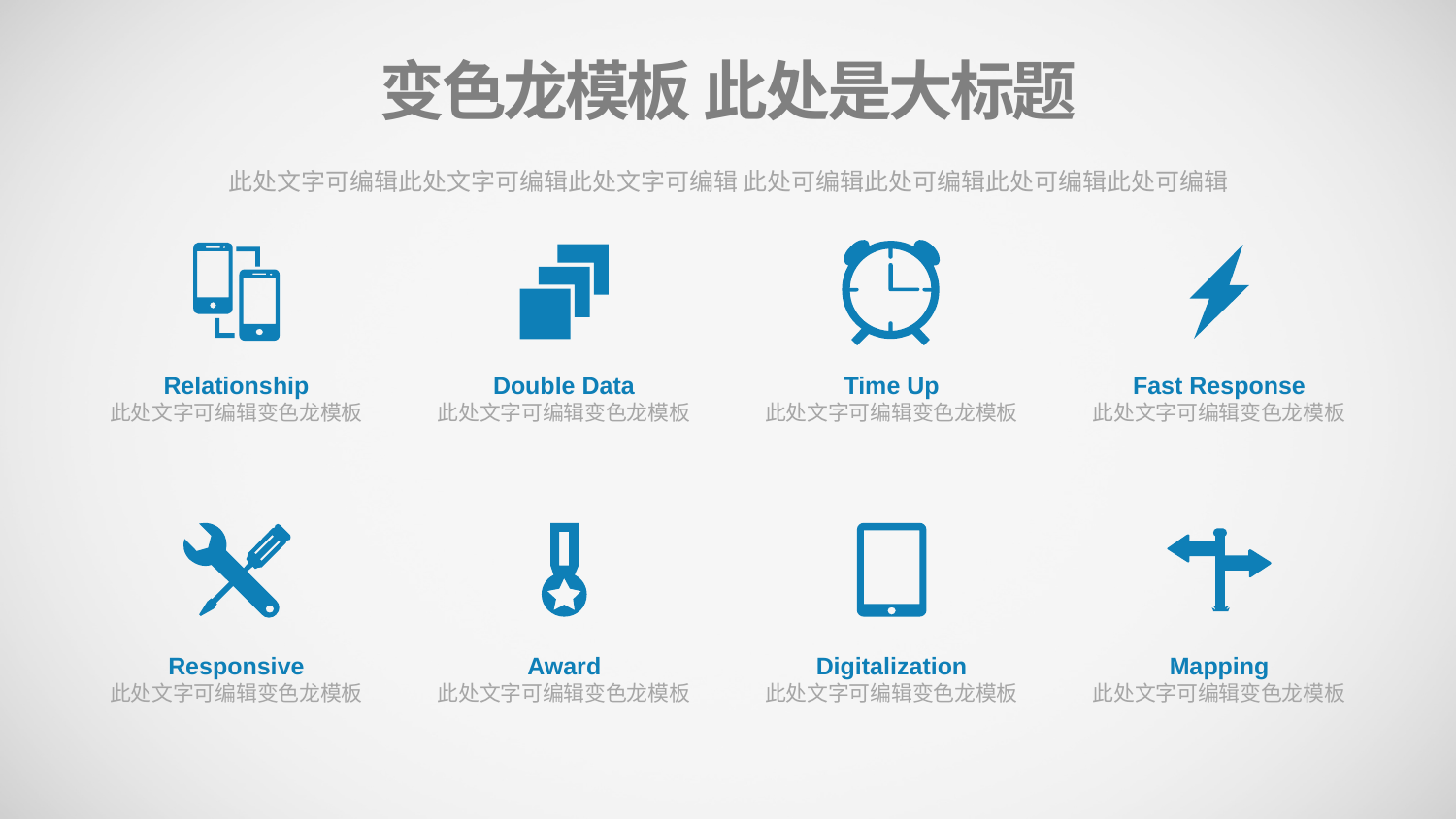

变色龙模板 此处是大标题
此处文字可编辑此处文字可编辑此处文字可编辑 此处可编辑此处可编辑此处可编辑此处可编辑

Relationship
此处文字可编辑变色龙模板
Double Data
此处文字可编辑变色龙模板
Time Up
此处文字可编辑变色龙模板
Fast Response
此处文字可编辑变色龙模板

Responsive
此处文字可编辑变色龙模板
Award
此处文字可编辑变色龙模板
Digitalization
此处文字可编辑变色龙模板
Mapping
此处文字可编辑变色龙模板